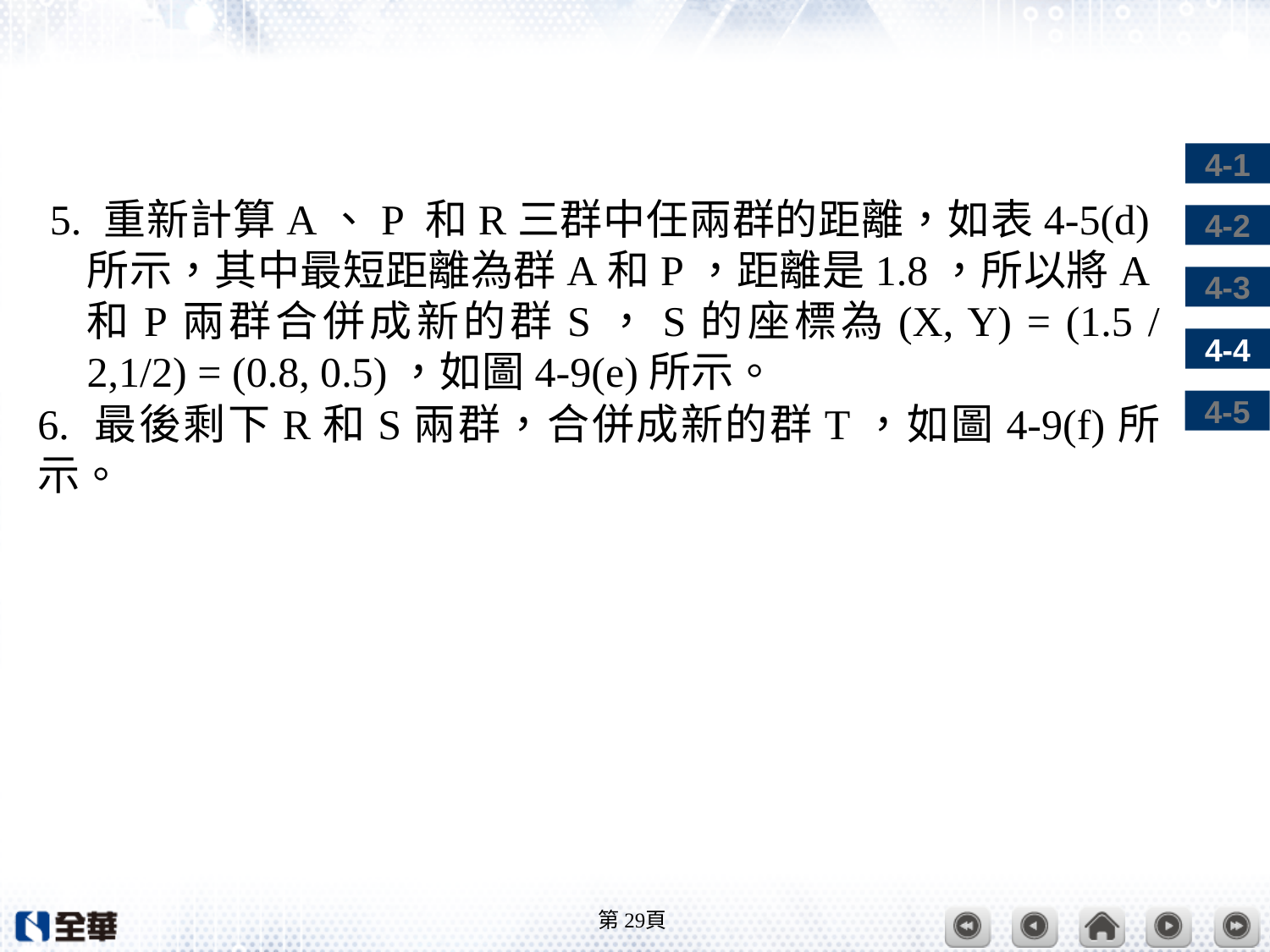

#
5. 重新計算A、P 和R三群中任兩群的距離，如表4-5(d)所示，其中最短距離為群A和P，距離是1.8，所以將A和P兩群合併成新的群S，S的座標為(X, Y) = (1.5 / 2,1/2) = (0.8, 0.5)，如圖4-9(e)所示。
6. 最後剩下R和S兩群，合併成新的群T，如圖4-9(f)所示。